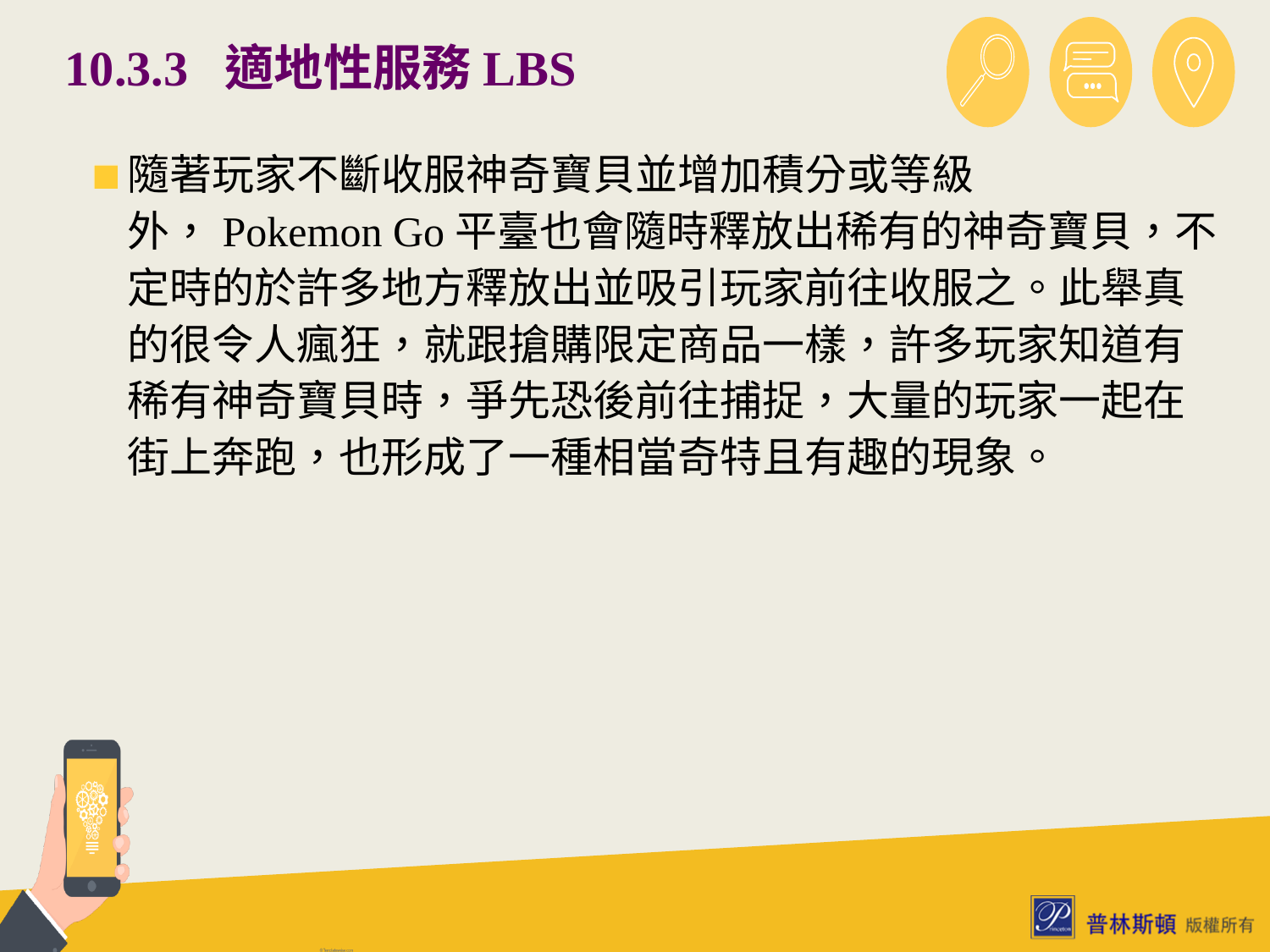

# 10.3.3  適地性服務LBS
隨著玩家不斷收服神奇寶貝並增加積分或等級外，Pokemon Go平臺也會隨時釋放出稀有的神奇寶貝，不定時的於許多地方釋放出並吸引玩家前往收服之。此舉真的很令人瘋狂，就跟搶購限定商品一樣，許多玩家知道有稀有神奇寶貝時，爭先恐後前往捕捉，大量的玩家一起在街上奔跑，也形成了一種相當奇特且有趣的現象。